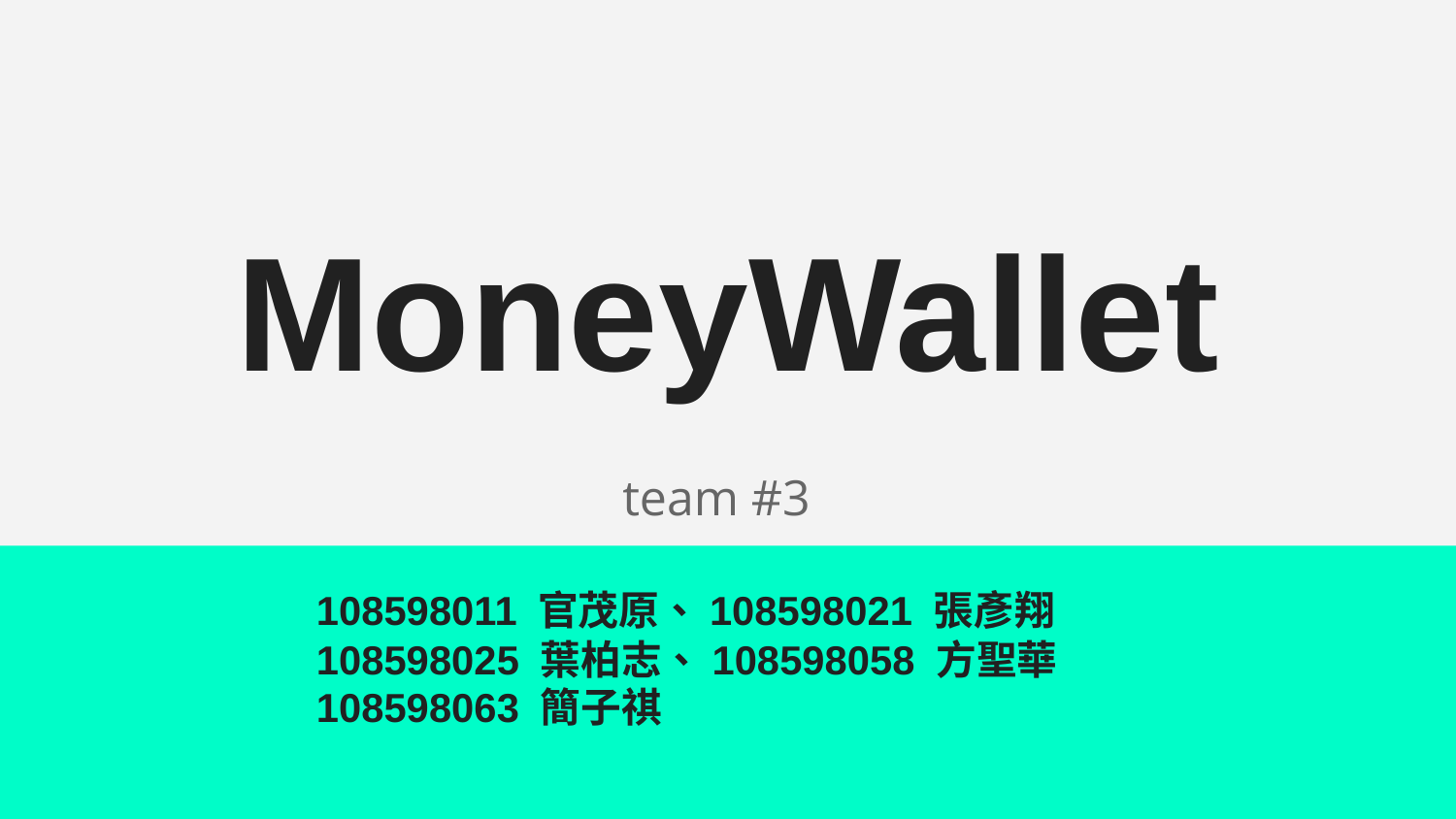

# MoneyWallet
team #3
108598011 官茂原、108598021 張彥翔
108598025 葉柏志、108598058 方聖華
108598063 簡子祺